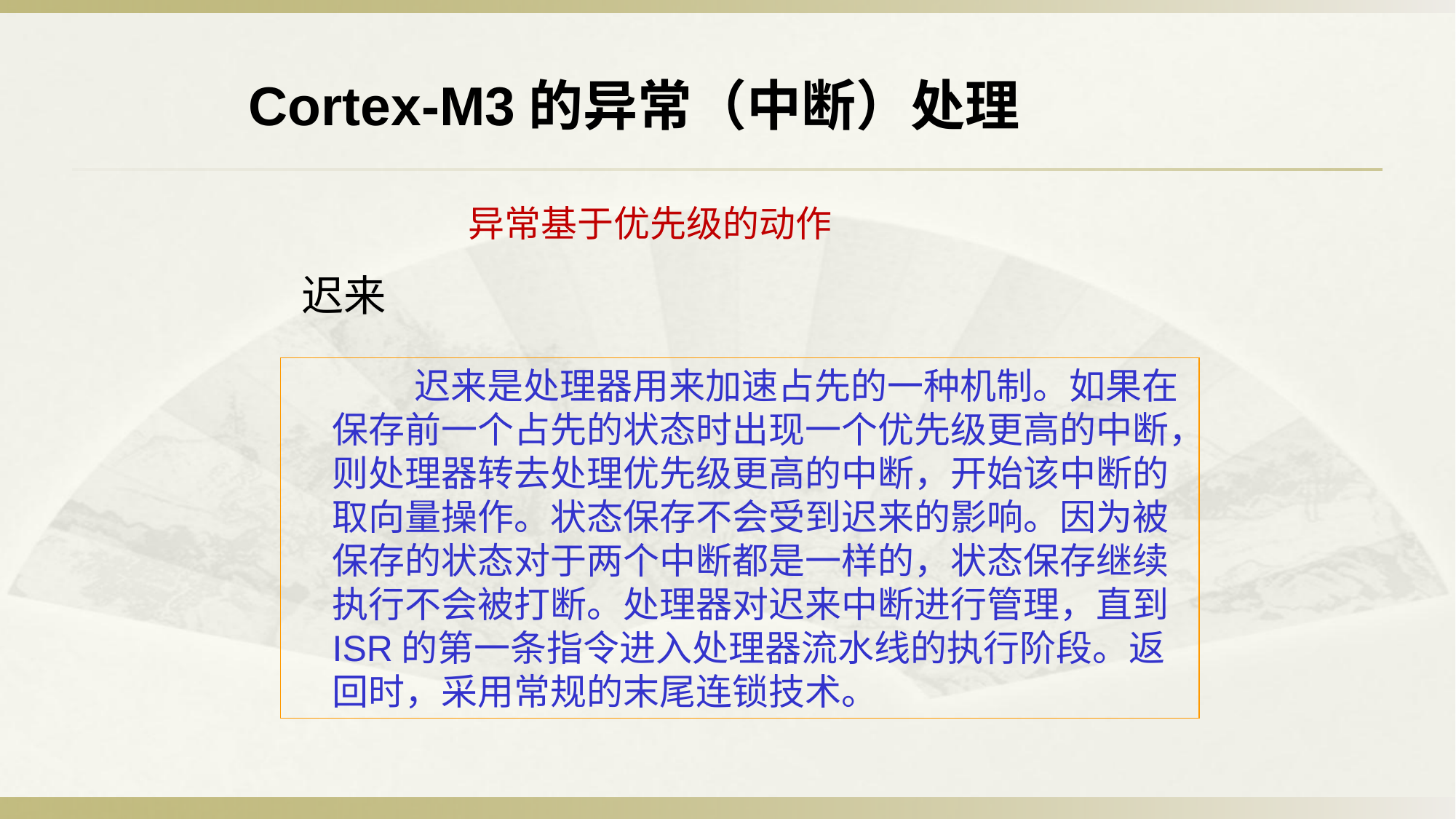

Cortex-M3的异常（中断）处理
异常基于优先级的动作
迟来
              迟来是处理器用来加速占先的一种机制。如果在保存前一个占先的状态时出现一个优先级更高的中断，则处理器转去处理优先级更高的中断，开始该中断的取向量操作。状态保存不会受到迟来的影响。因为被保存的状态对于两个中断都是一样的，状态保存继续执行不会被打断。处理器对迟来中断进行管理，直到ISR的第一条指令进入处理器流水线的执行阶段。返回时，采用常规的末尾连锁技术。